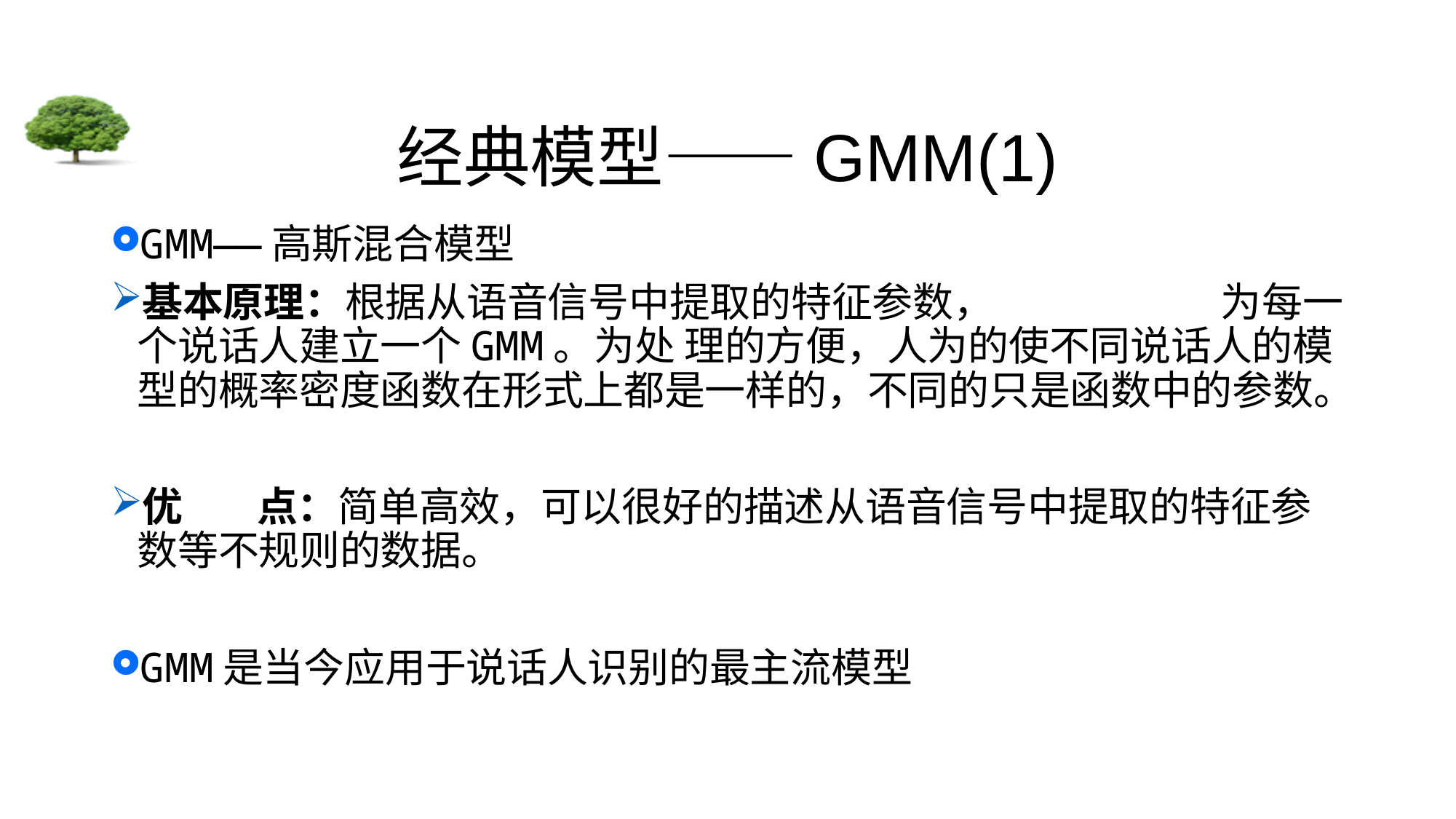

# 经典模型——GMM(1)
GMM——高斯混合模型
基本原理：根据从语音信号中提取的特征参数，                         为每一个说话人建立一个GMM。为处 理的方便，人为的使不同说话人的模型的概率密度函数在形式上都是一样的，不同的只是函数中的参数。

优        点：简单高效，可以很好的描述从语音信号中提取的特征参数等不规则的数据。

GMM是当今应用于说话人识别的最主流模型